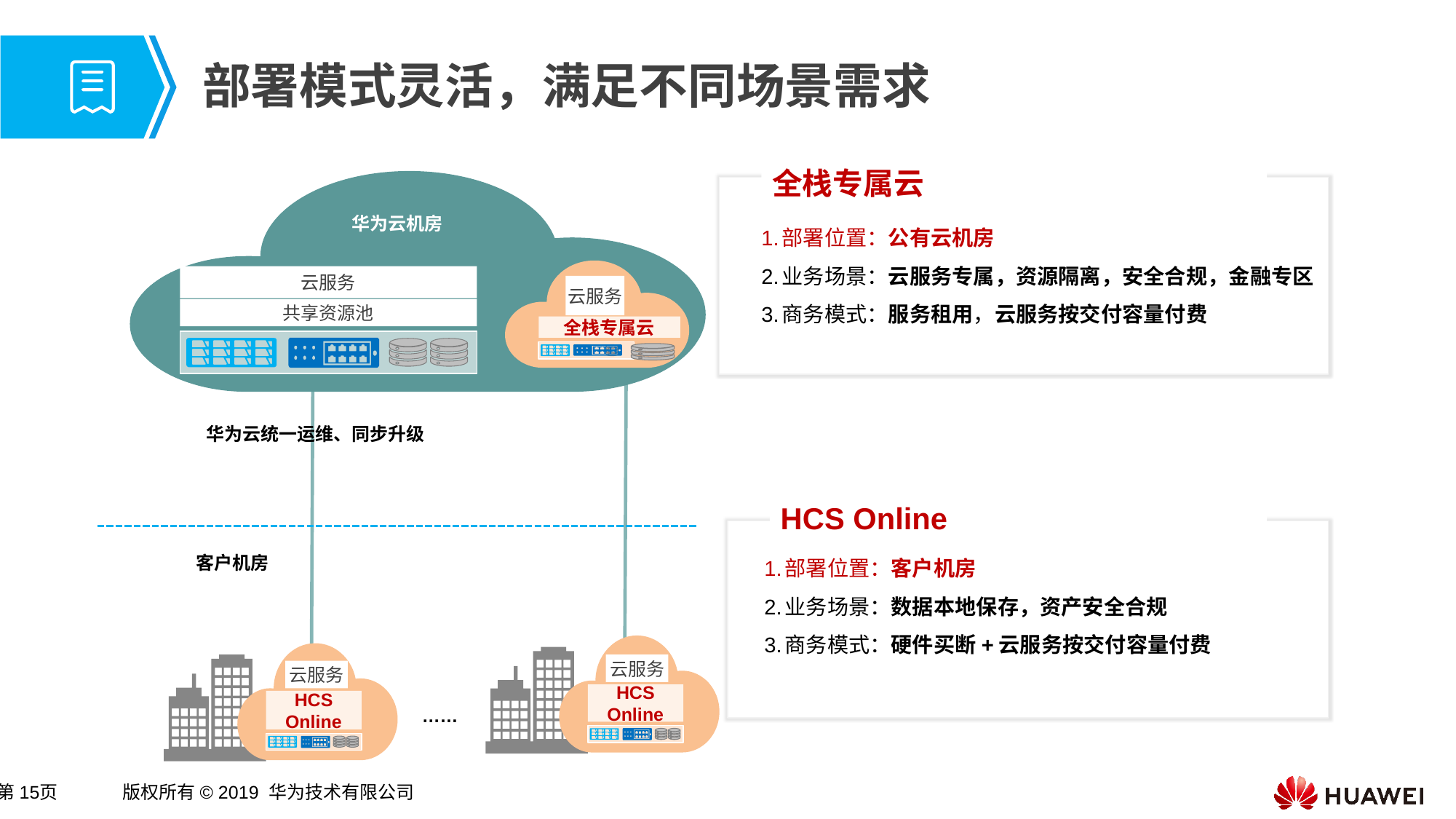

# 部署模式灵活，满足不同场景需求
全栈专属云

华为云机房

云服务
云服务
共享资源池
全栈专属云

华为云统一运维、同步升级
客户机房

云服务

云服务
HCS Online
HCS Online
……

部署位置：公有云机房
业务场景：云服务专属，资源隔离，安全合规，金融专区
商务模式：服务租用，云服务按交付容量付费
HCS Online

部署位置：客户机房
业务场景：数据本地保存，资产安全合规
商务模式：硬件买断+云服务按交付容量付费